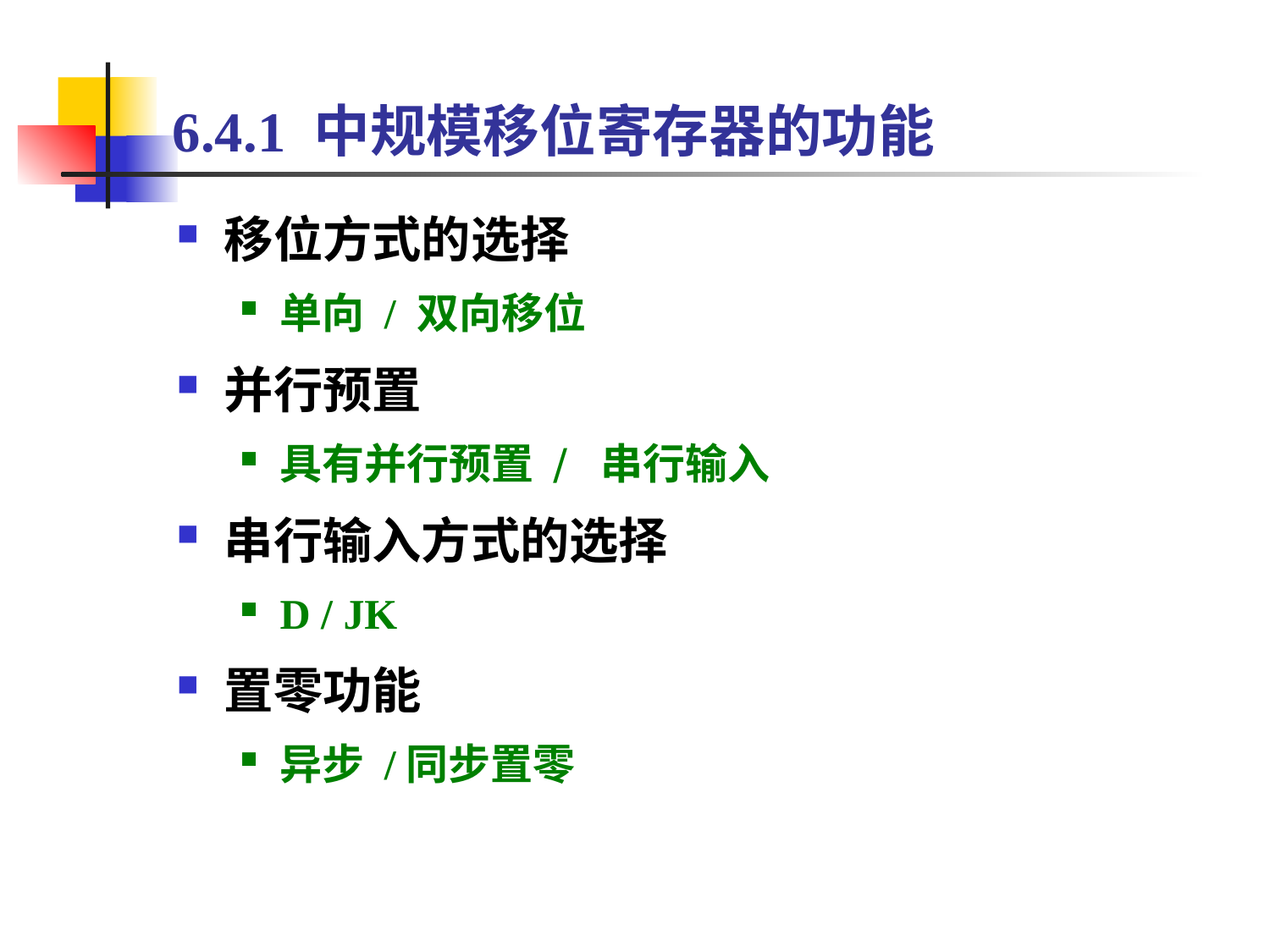

# 6.4.1 中规模移位寄存器的功能
移位方式的选择
单向 / 双向移位
并行预置
具有并行预置 / 串行输入
串行输入方式的选择
D / JK
置零功能
异步 /同步置零